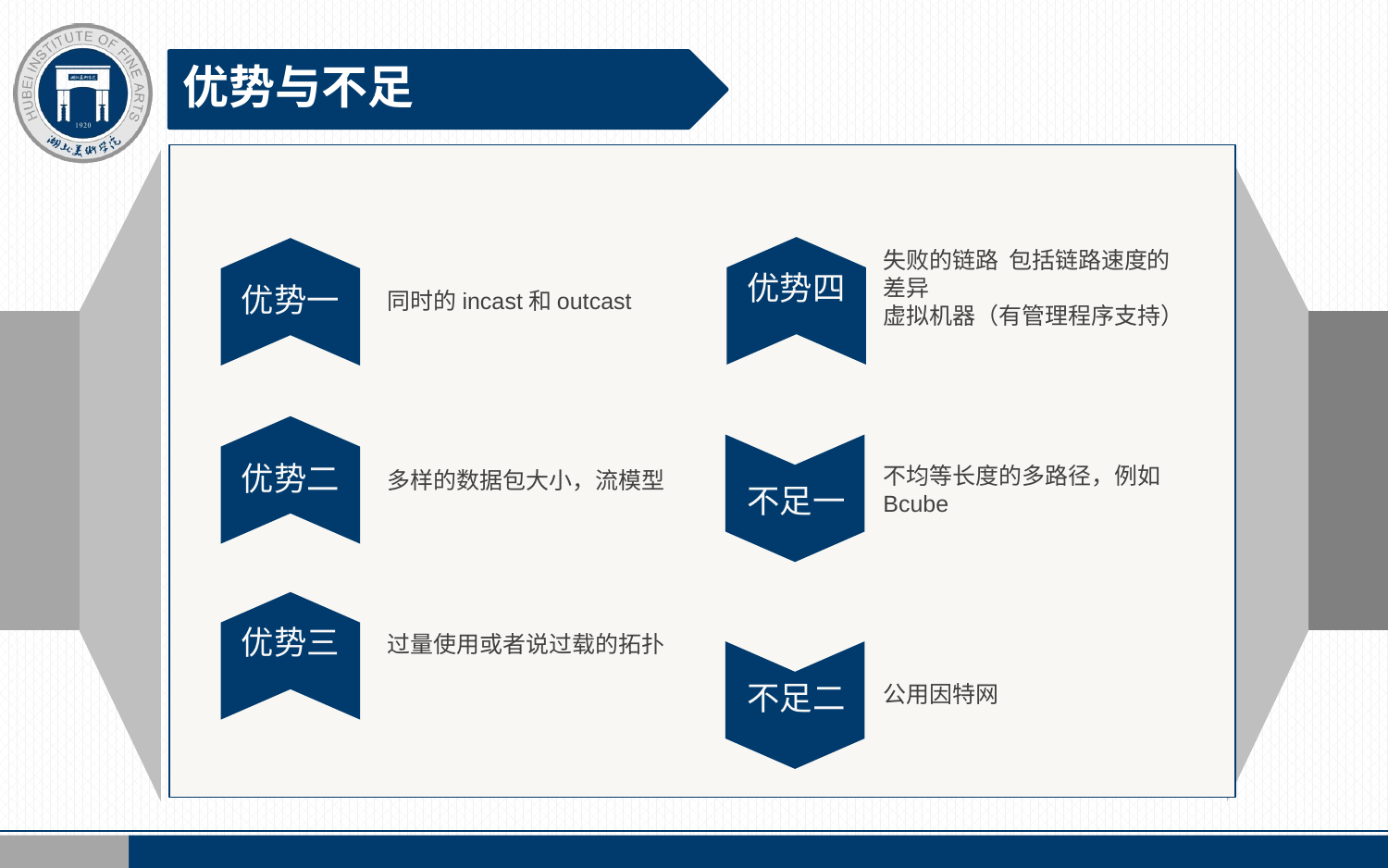

优势与不足

失败的链路  包括链路速度的差异
虚拟机器（有管理程序支持）
优势四
优势四
优势一
同时的incast和outcast

优势二
不均等长度的多路径，例如Bcube
多样的数据包大小，流模型
不足一

优势三
过量使用或者说过载的拓扑

不足二
公用因特网